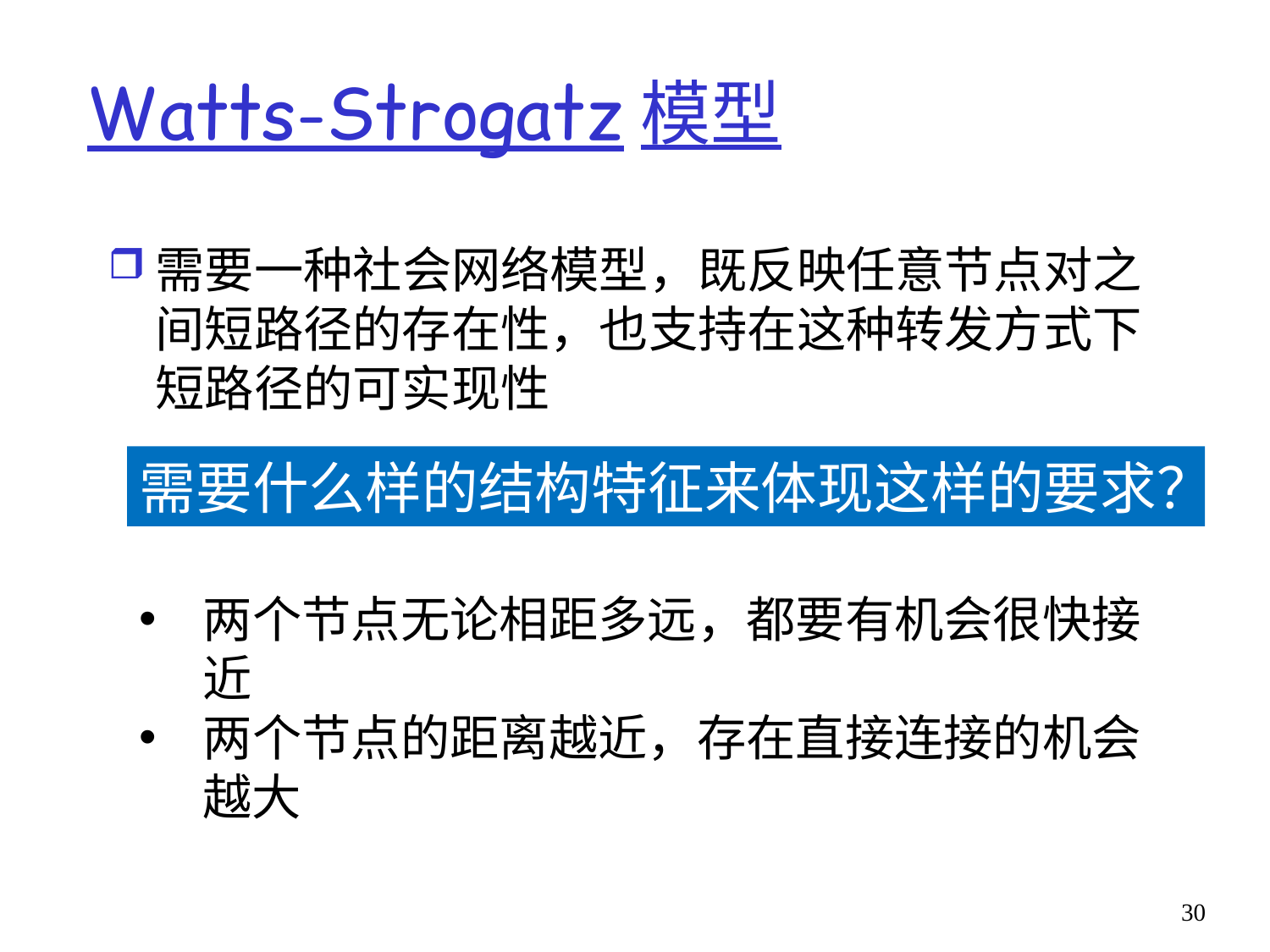

# Watts-Strogatz模型
需要一种社会网络模型，既反映任意节点对之间短路径的存在性，也支持在这种转发方式下短路径的可实现性
需要什么样的结构特征来体现这样的要求？
两个节点无论相距多远，都要有机会很快接近
两个节点的距离越近，存在直接连接的机会越大
30